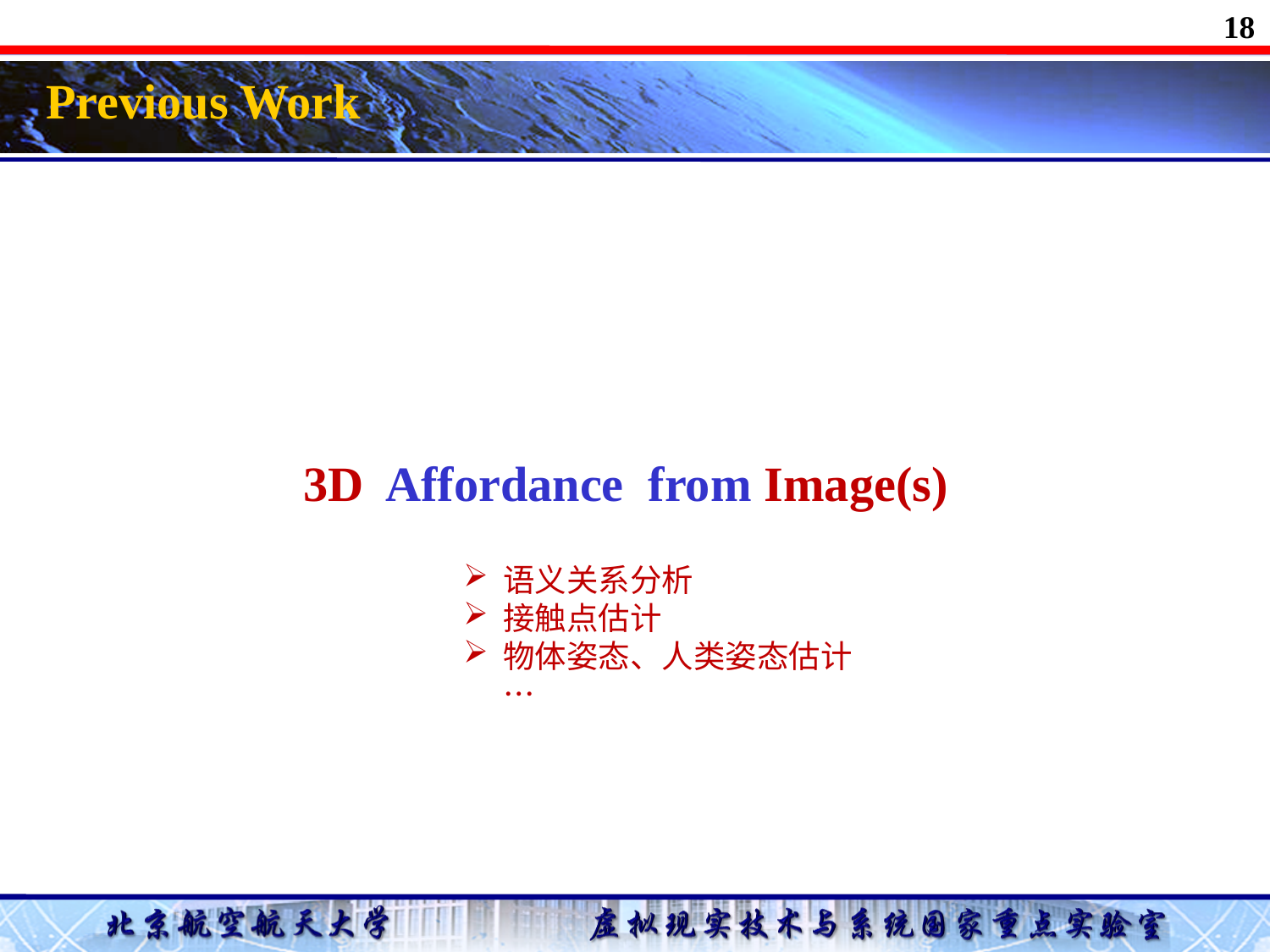

18
Previous Work
3D  Affordance  from Image(s)
语义关系分析
接触点估计
物体姿态、人类姿态估计…